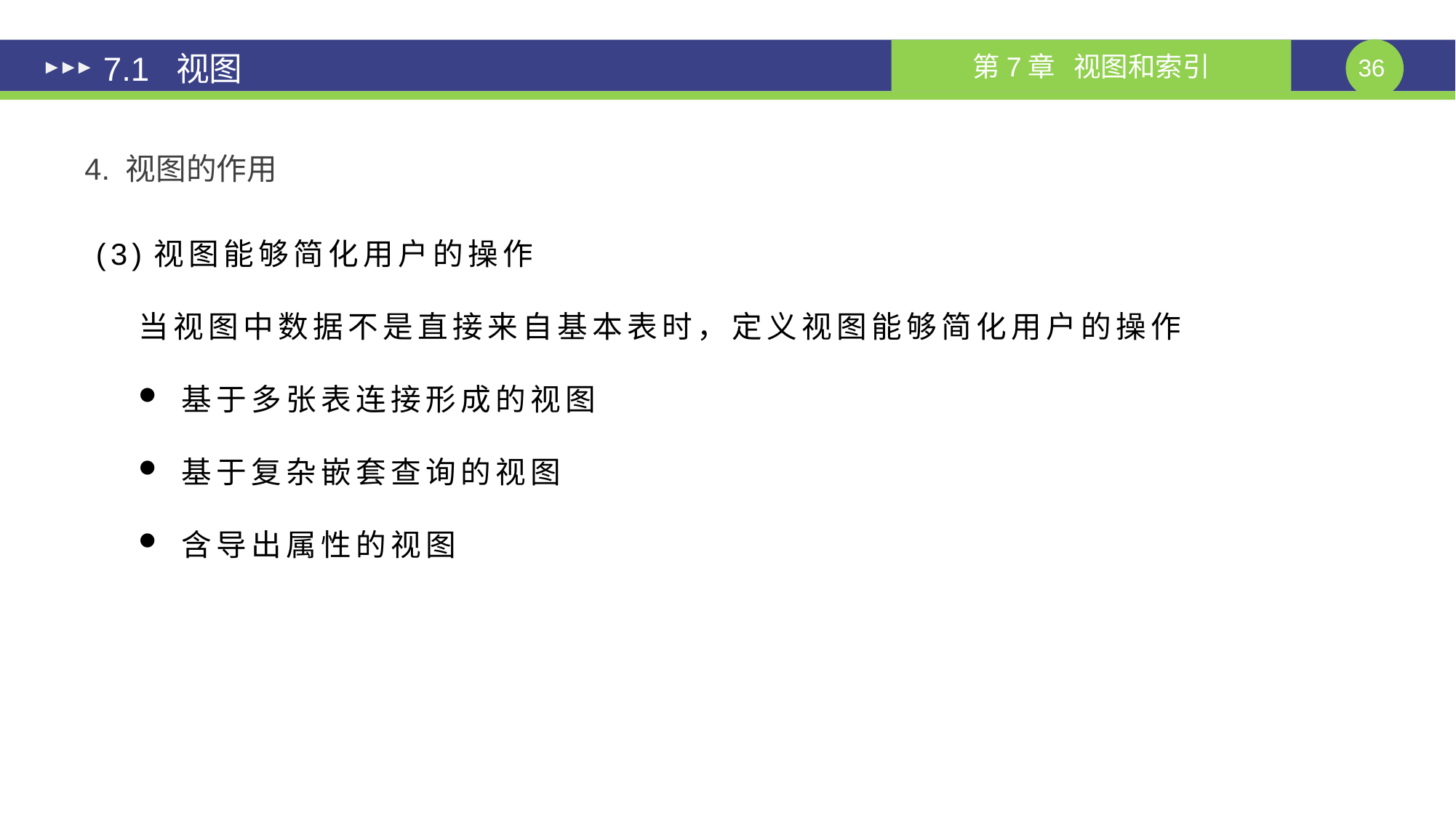

7.1  视图
4. 视图的作用
(3)视图能够简化用户的操作
当视图中数据不是直接来自基本表时，定义视图能够简化用户的操作
基于多张表连接形成的视图
基于复杂嵌套查询的视图
含导出属性的视图